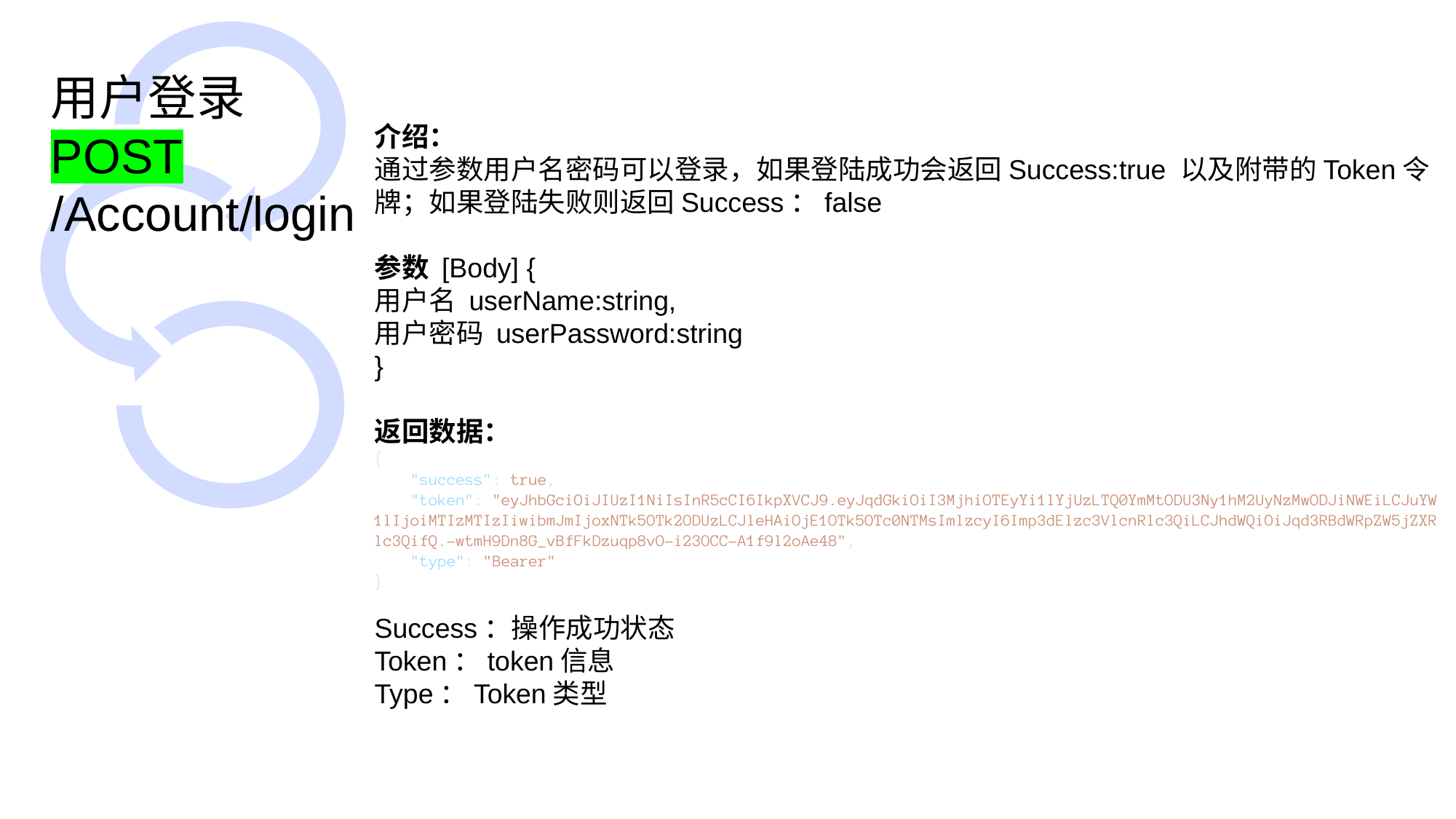

用户登录 POST /Account/login
介绍：
通过参数用户名密码可以登录，如果登陆成功会返回Success:true 以及附带的Token令牌；如果登陆失败则返回Success：false

参数 [Body] {
用户名 userName:string,
用户密码 userPassword:string
}

返回数据：
{
    "success": true,
    "token": "eyJhbGciOiJIUzI1NiIsInR5cCI6IkpXVCJ9.eyJqdGkiOiI3MjhiOTEyYi1lYjUzLTQ0YmMtODU3Ny1hM2UyNzMwODJiNWEiLCJuYW1lIjoiMTIzMTIzIiwibmJmIjoxNTk5OTk2ODUzLCJleHAiOjE1OTk5OTc0NTMsImlzcyI6Imp3dElzc3VlcnRlc3QiLCJhdWQiOiJqd3RBdWRpZW5jZXRlc3QifQ.-wtmH9Dn8G_vBfFkDzuqp8vO-i23OCC-A1f9l2oAe48",
    "type": "Bearer"
}

Success：操作成功状态
Token：token信息
Type：Token类型